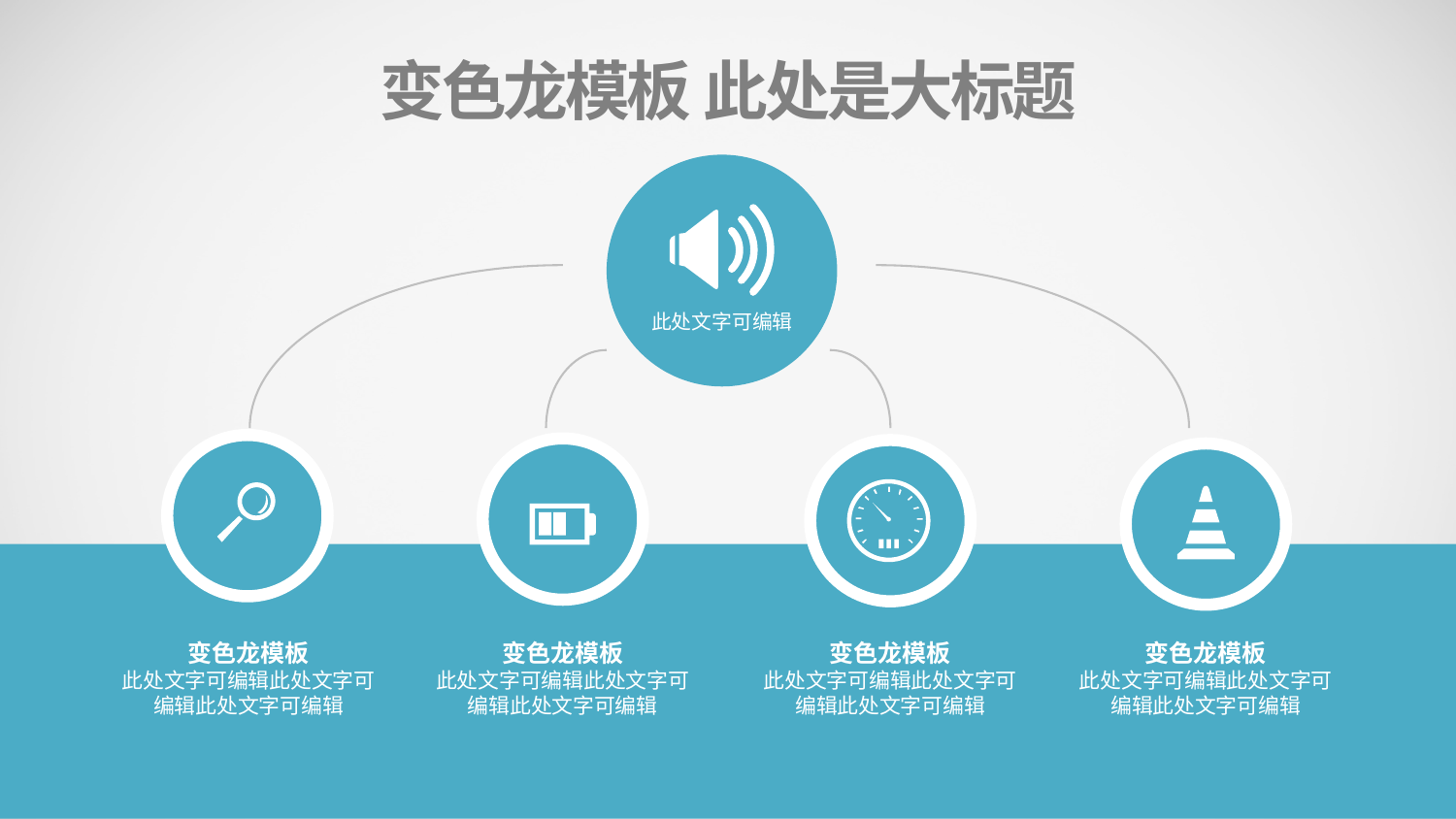

变色龙模板 此处是大标题

此处文字可编辑

变色龙模板
此处文字可编辑此处文字可编辑此处文字可编辑
变色龙模板
此处文字可编辑此处文字可编辑此处文字可编辑
变色龙模板
此处文字可编辑此处文字可编辑此处文字可编辑
变色龙模板
此处文字可编辑此处文字可编辑此处文字可编辑